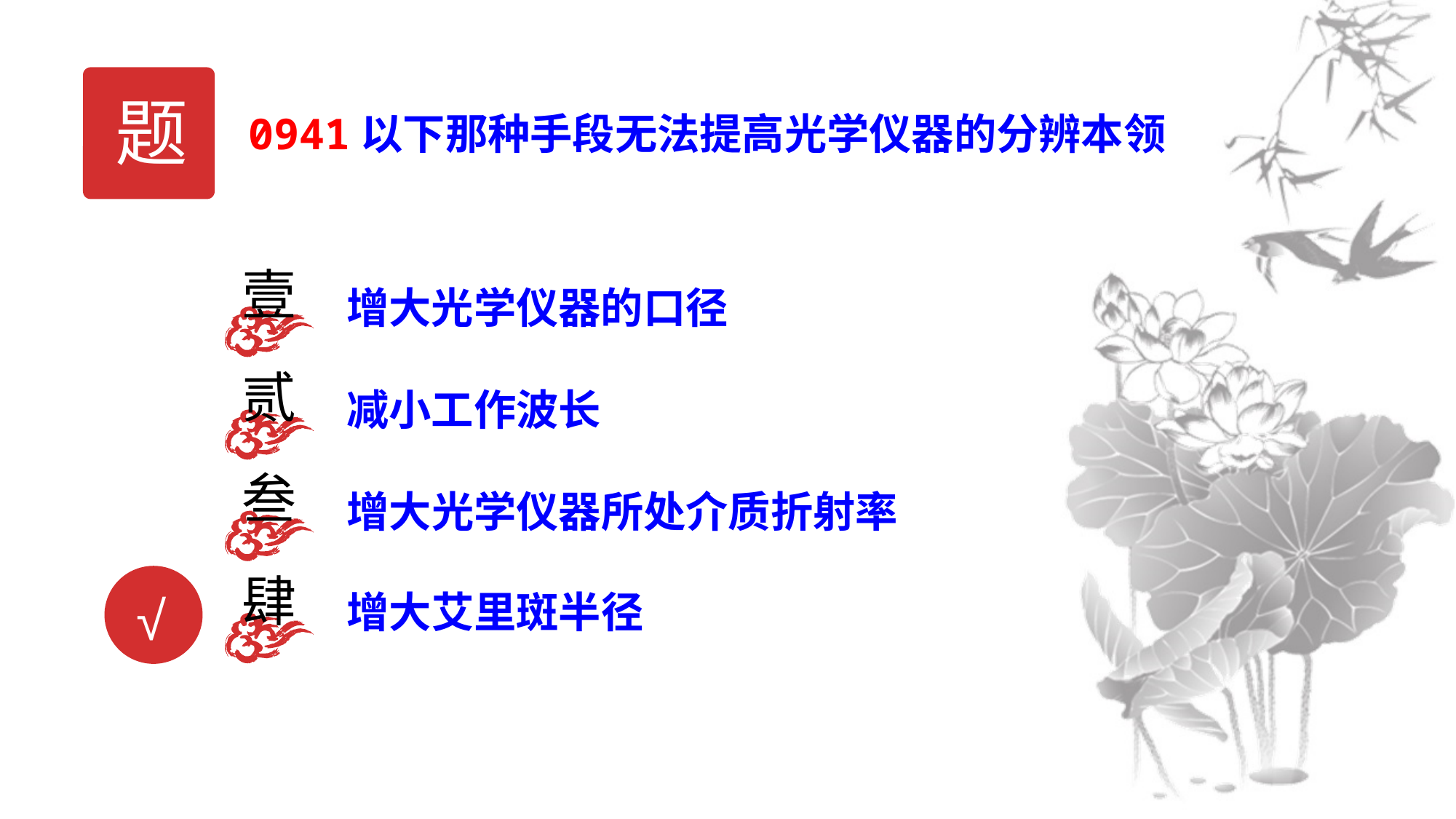

题
0941以下那种手段无法提高光学仪器的分辨本领
壹

增大光学仪器的口径
贰

减小工作波长
叁

增大光学仪器所处介质折射率
肆

增大艾里斑半径

√